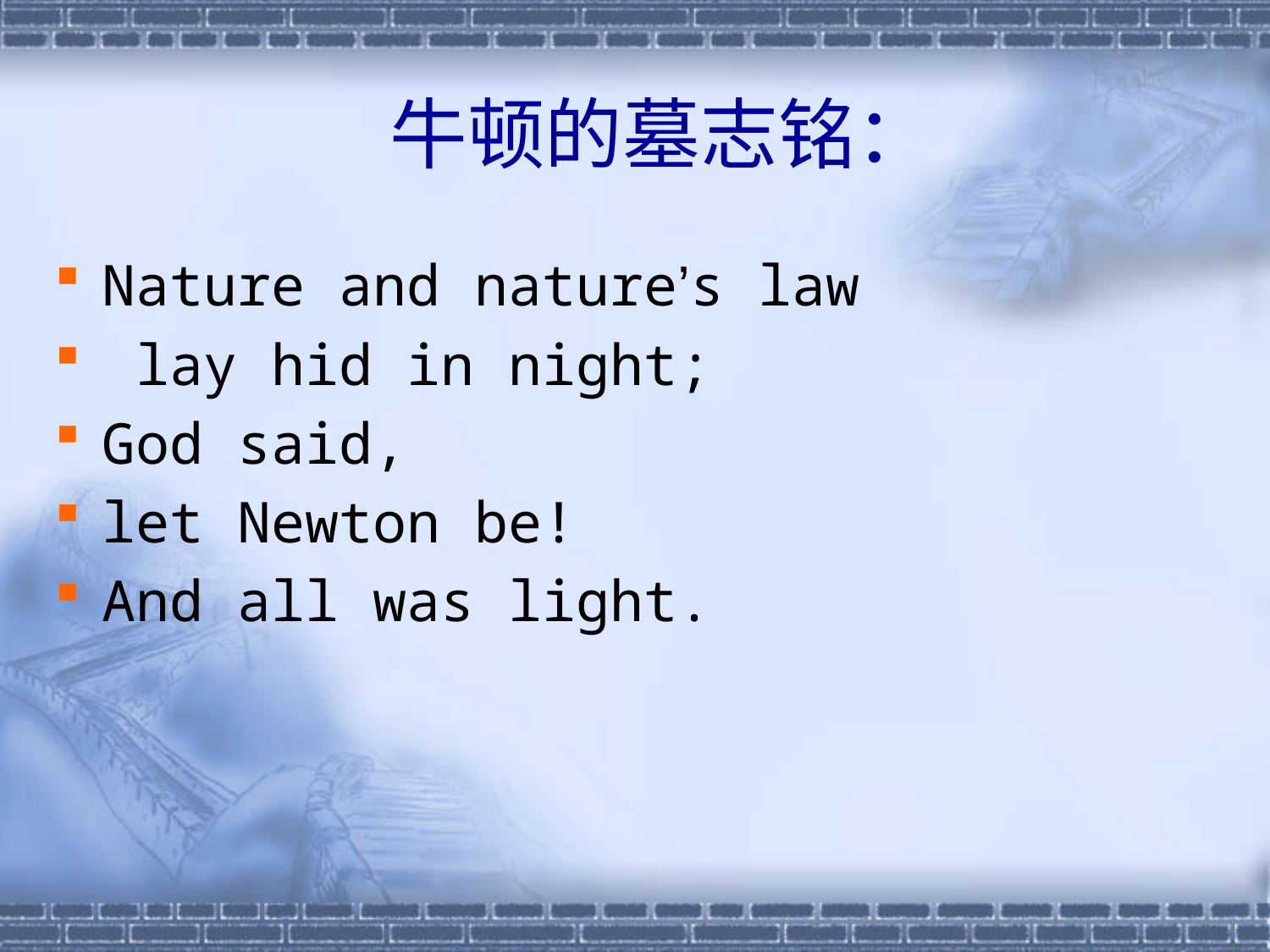

# 牛顿的墓志铭：
Nature and nature’s law
 lay hid in night;
God said,
let Newton be!
And all was light.